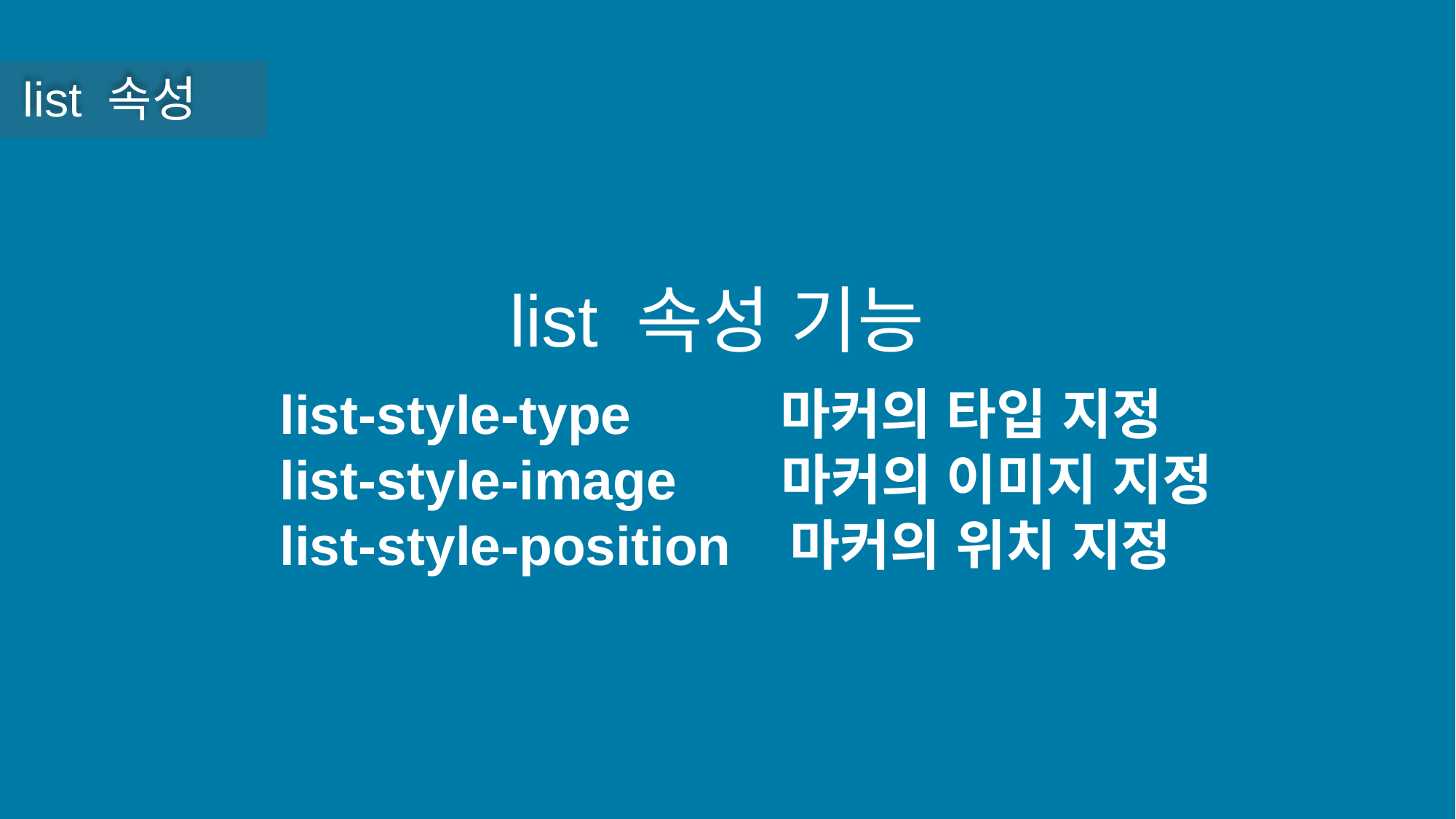

list 속성
list 속성 기능
list-style-type         마커의 타입 지정
list-style-image      마커의 이미지 지정
list-style-position   마커의 위치 지정